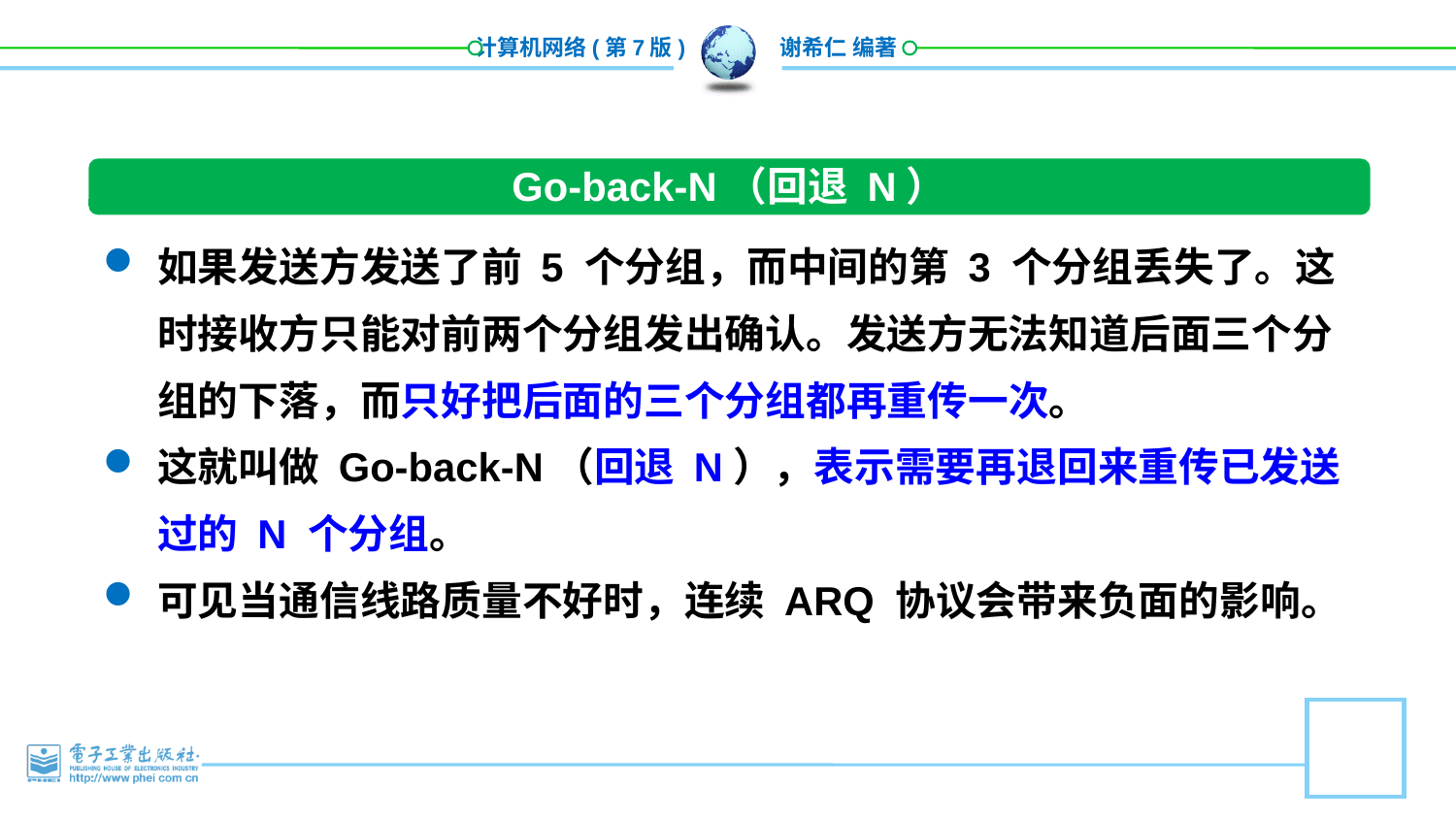

Go-back-N（回退 N）

如果发送方发送了前 5 个分组，而中间的第 3 个分组丢失了。这时接收方只能对前两个分组发出确认。发送方无法知道后面三个分组的下落，而只好把后面的三个分组都再重传一次。
这就叫做 Go-back-N（回退 N），表示需要再退回来重传已发送过的 N 个分组。
可见当通信线路质量不好时，连续 ARQ 协议会带来负面的影响。